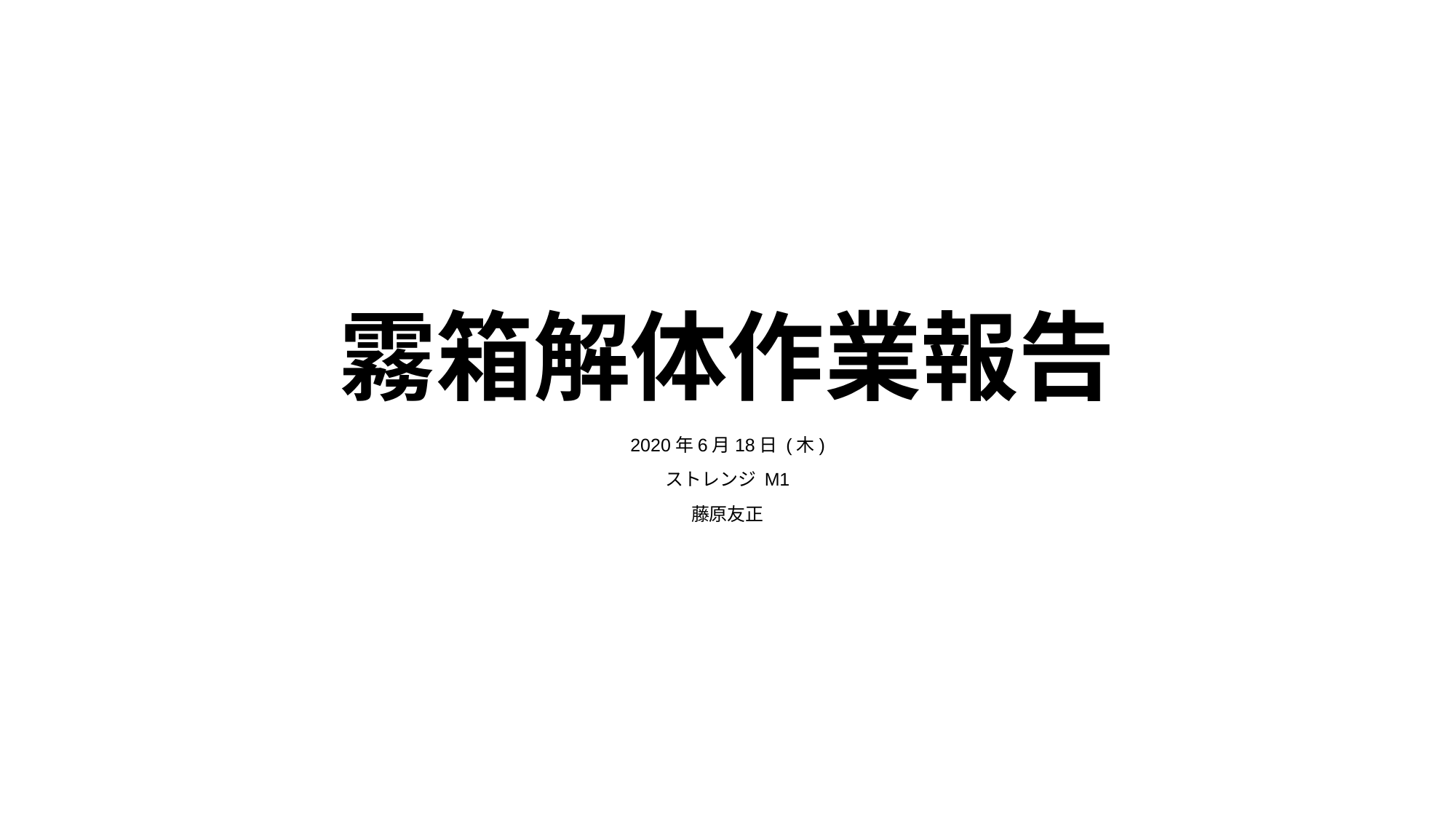

# 霧箱解体作業報告
2020年6月18日 (木)
ストレンジ M1
藤原友正